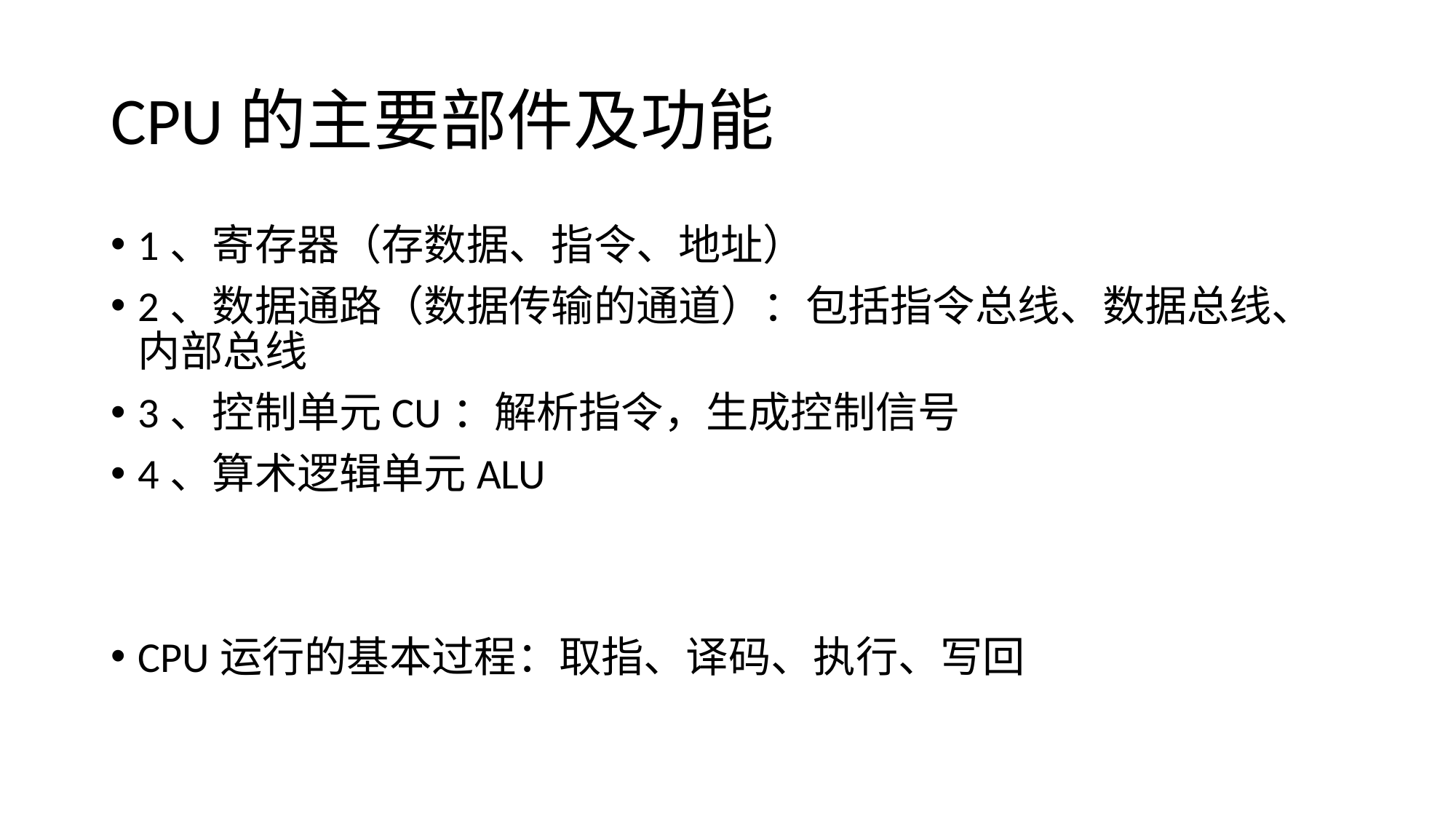

# CPU的主要部件及功能
1、寄存器（存数据、指令、地址）
2、数据通路（数据传输的通道）：包括指令总线、数据总线、内部总线
3、控制单元CU：解析指令，生成控制信号
4、算术逻辑单元ALU

CPU运行的基本过程：取指、译码、执行、写回